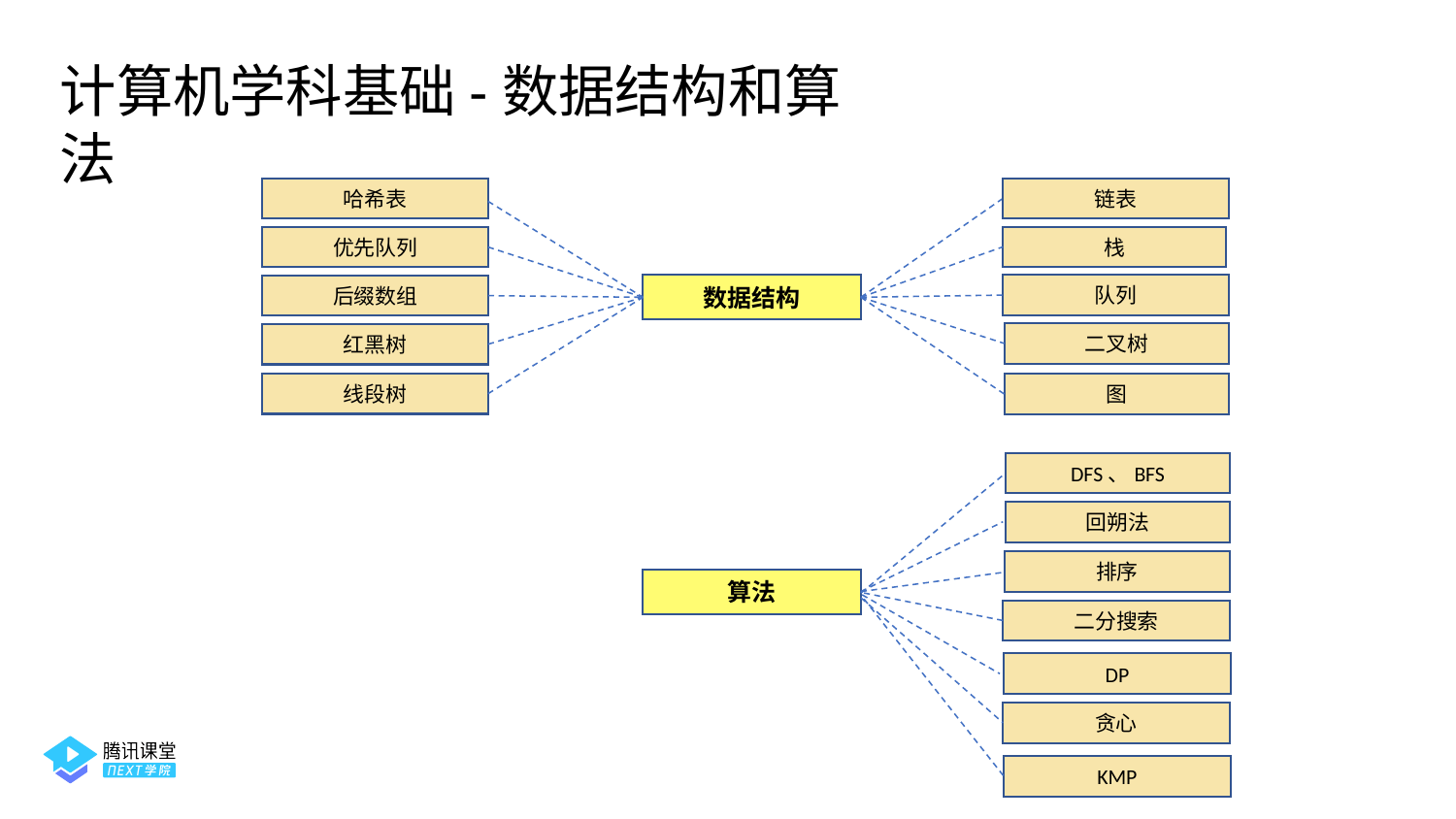

计算机学科基础-数据结构和算法
链表
哈希表
优先队列
栈
数据结构
队列
后缀数组
二叉树
红黑树
线段树
图
DFS、BFS
回朔法
排序
算法
二分搜索
DP
贪心
KMP